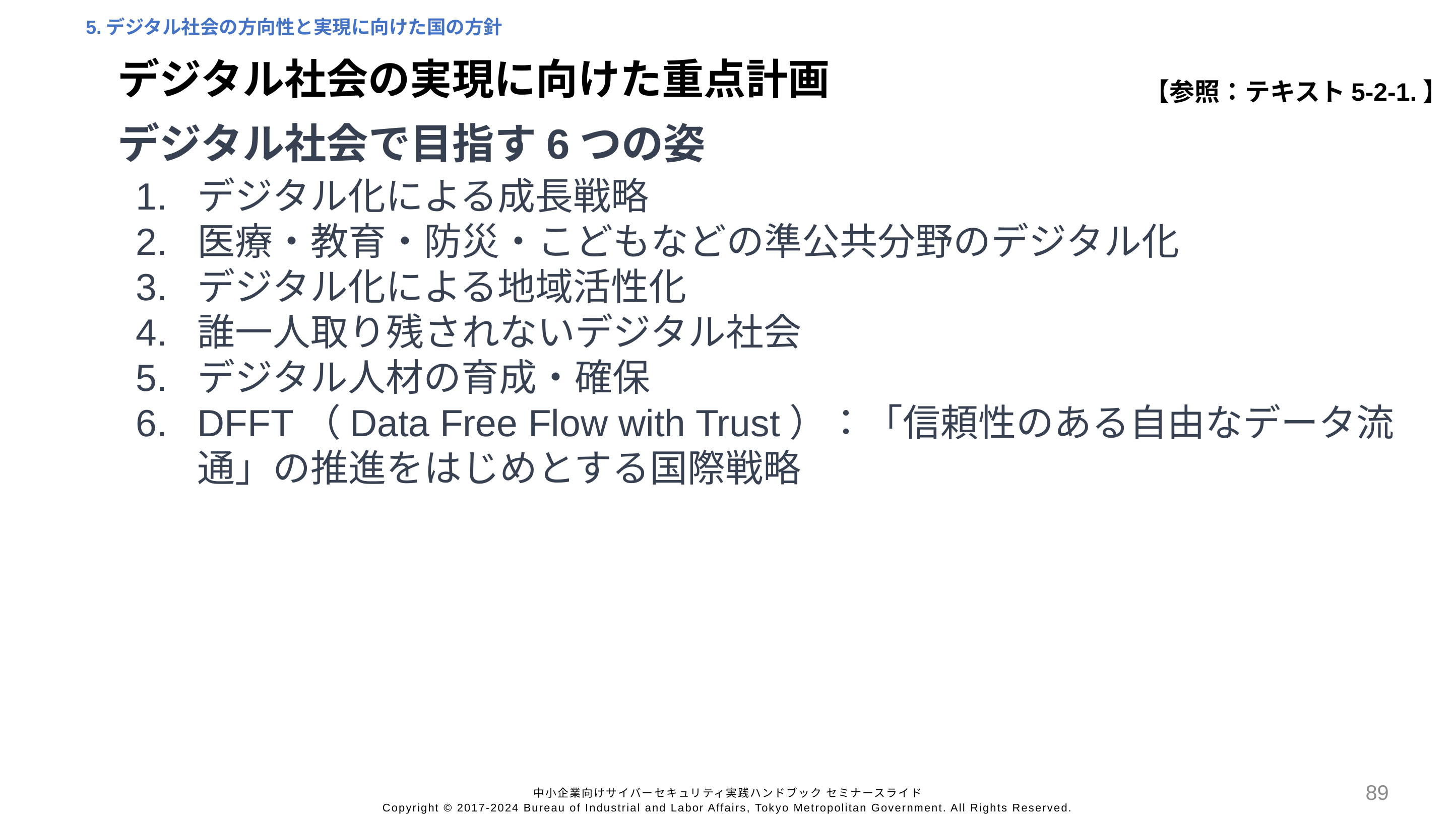

5.デジタル社会の方向性と実現に向けた国の方針
デジタル社会の実現に向けた重点計画
【参照：テキスト5-2-1.】
デジタル社会で目指す6つの姿
デジタル化による成長戦略
医療・教育・防災・こどもなどの準公共分野のデジタル化
デジタル化による地域活性化
誰一人取り残されないデジタル社会
デジタル人材の育成・確保
DFFT（Data Free Flow with Trust）：「信頼性のある自由なデータ流通」の推進をはじめとする国際戦略
89